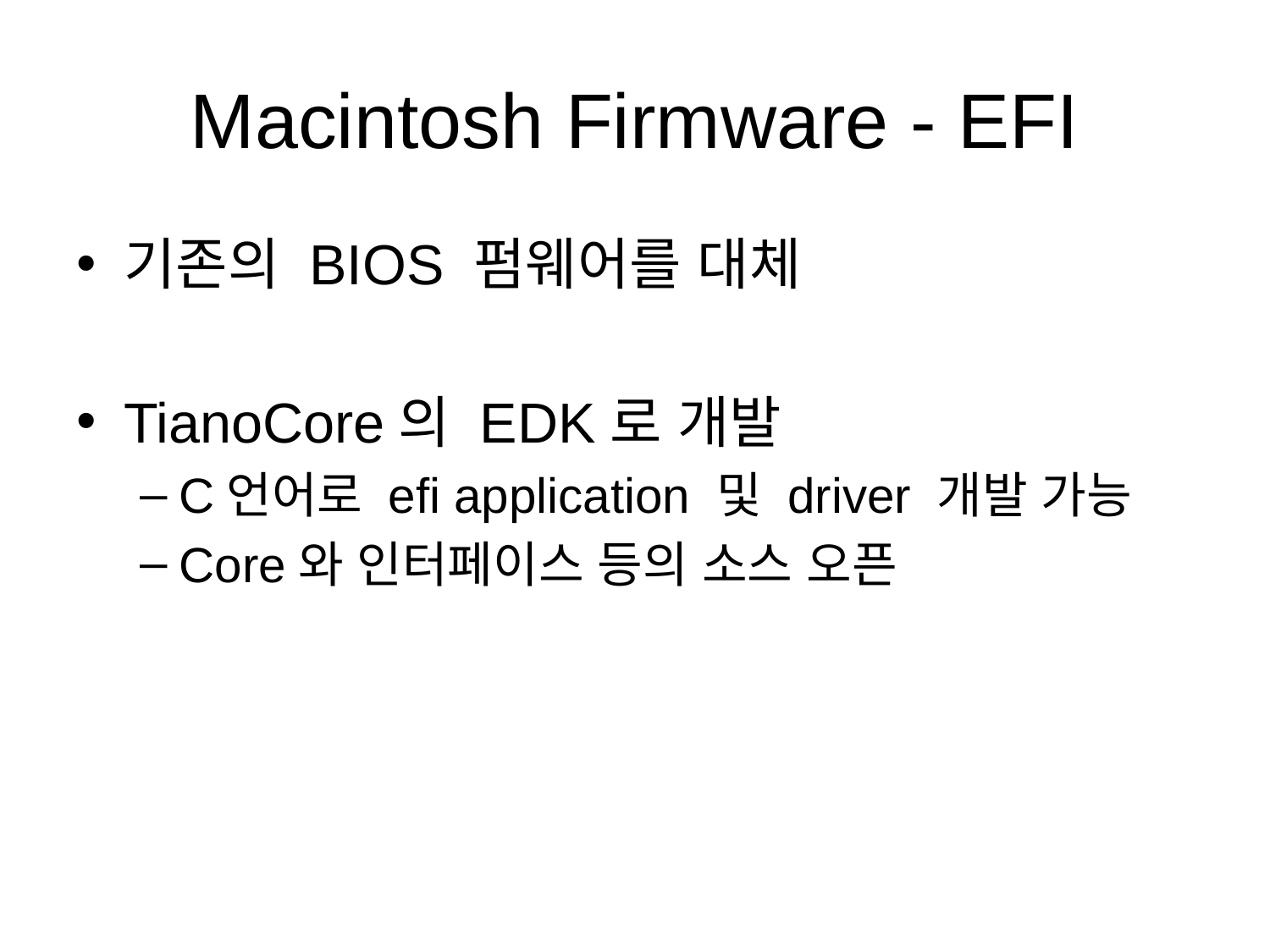

# Macintosh Firmware - EFI
기존의 BIOS 펌웨어를 대체

TianoCore의 EDK로 개발
C언어로 efi application 및 driver 개발 가능
Core와 인터페이스 등의 소스 오픈